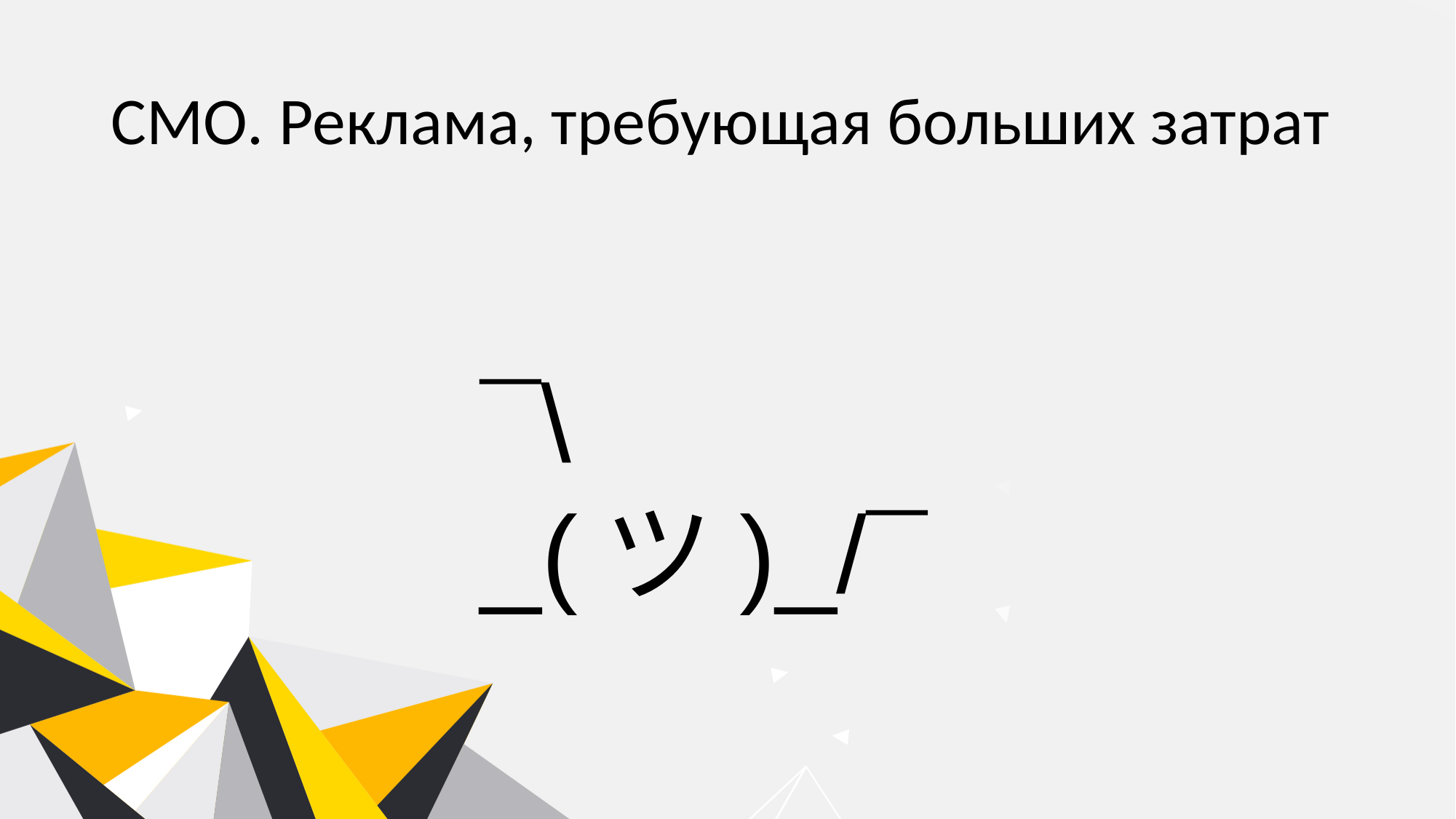

# CMO. Реклама, требующая больших затрат
¯\_(ツ)_/¯